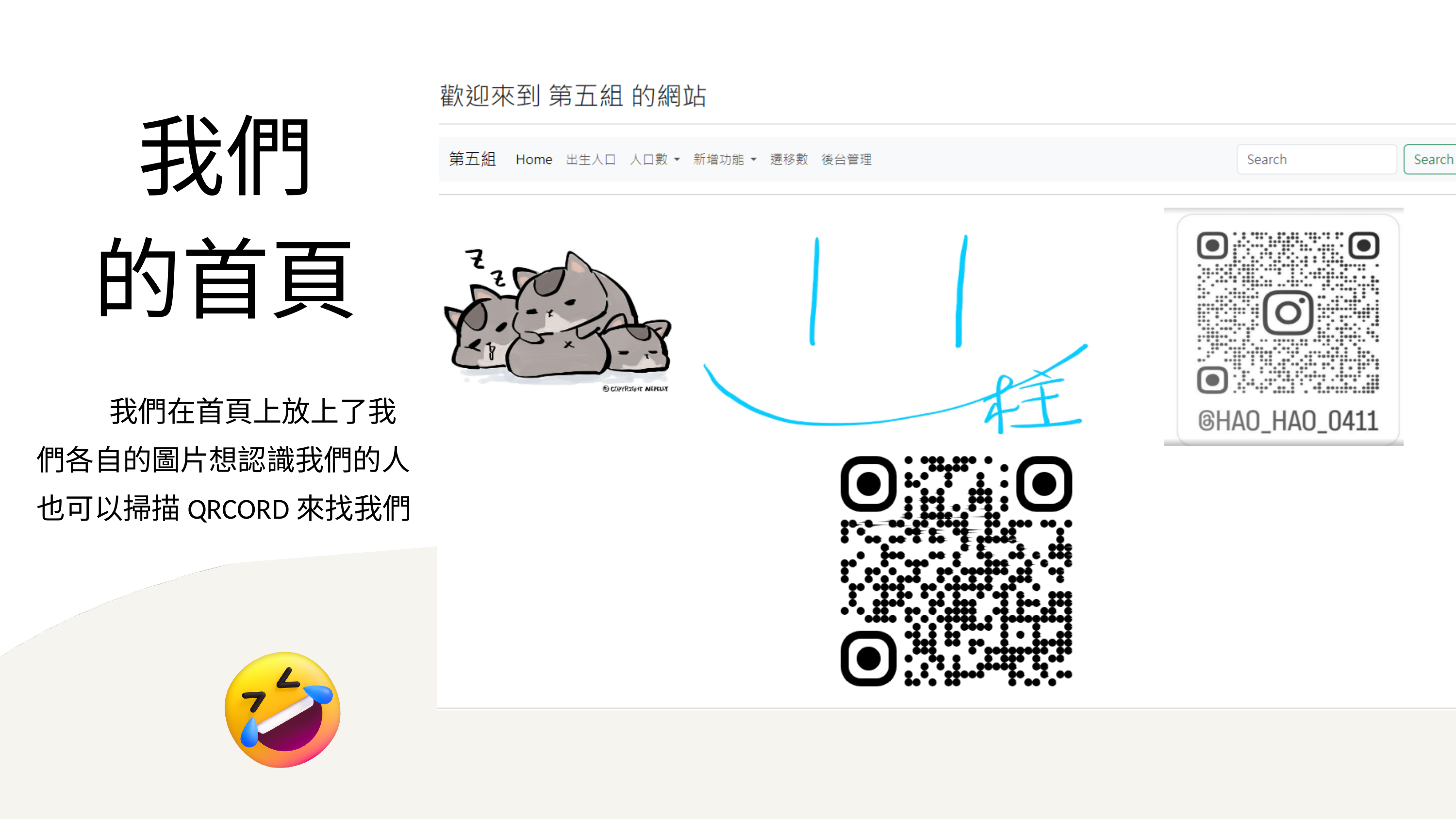

我們
的首頁

	我們在首頁上放上了我們各自的圖片想認識我們的人也可以掃描QRCORD來找我們